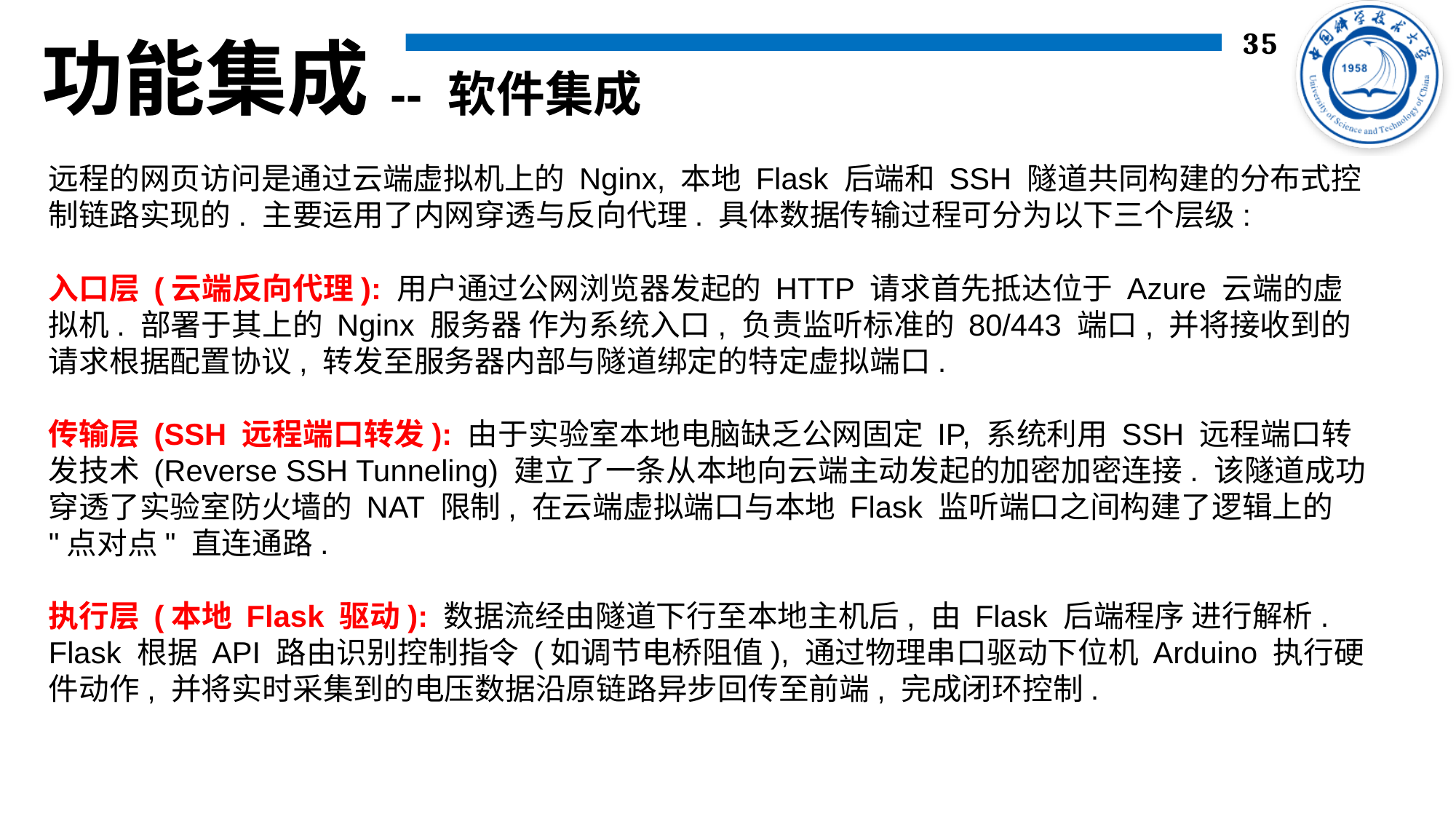

功能集成
-- 软件集成
远程的网页访问是通过云端虚拟机上的 Nginx, 本地 Flask 后端和 SSH 隧道共同构建的分布式控制链路实现的. 主要运用了内网穿透与反向代理. 具体数据传输过程可分为以下三个层级:

入口层 (云端反向代理): 用户通过公网浏览器发起的 HTTP 请求首先抵达位于 Azure 云端的虚拟机. 部署于其上的 Nginx 服务器 作为系统入口, 负责监听标准的 80/443 端口, 并将接收到的请求根据配置协议, 转发至服务器内部与隧道绑定的特定虚拟端口.

传输层 (SSH 远程端口转发): 由于实验室本地电脑缺乏公网固定 IP, 系统利用 SSH 远程端口转发技术 (Reverse SSH Tunneling) 建立了一条从本地向云端主动发起的加密加密连接. 该隧道成功穿透了实验室防火墙的 NAT 限制, 在云端虚拟端口与本地 Flask 监听端口之间构建了逻辑上的 "点对点" 直连通路.

执行层 (本地 Flask 驱动): 数据流经由隧道下行至本地主机后, 由 Flask 后端程序 进行解析. Flask 根据 API 路由识别控制指令 (如调节电桥阻值), 通过物理串口驱动下位机 Arduino 执行硬件动作, 并将实时采集到的电压数据沿原链路异步回传至前端, 完成闭环控制.